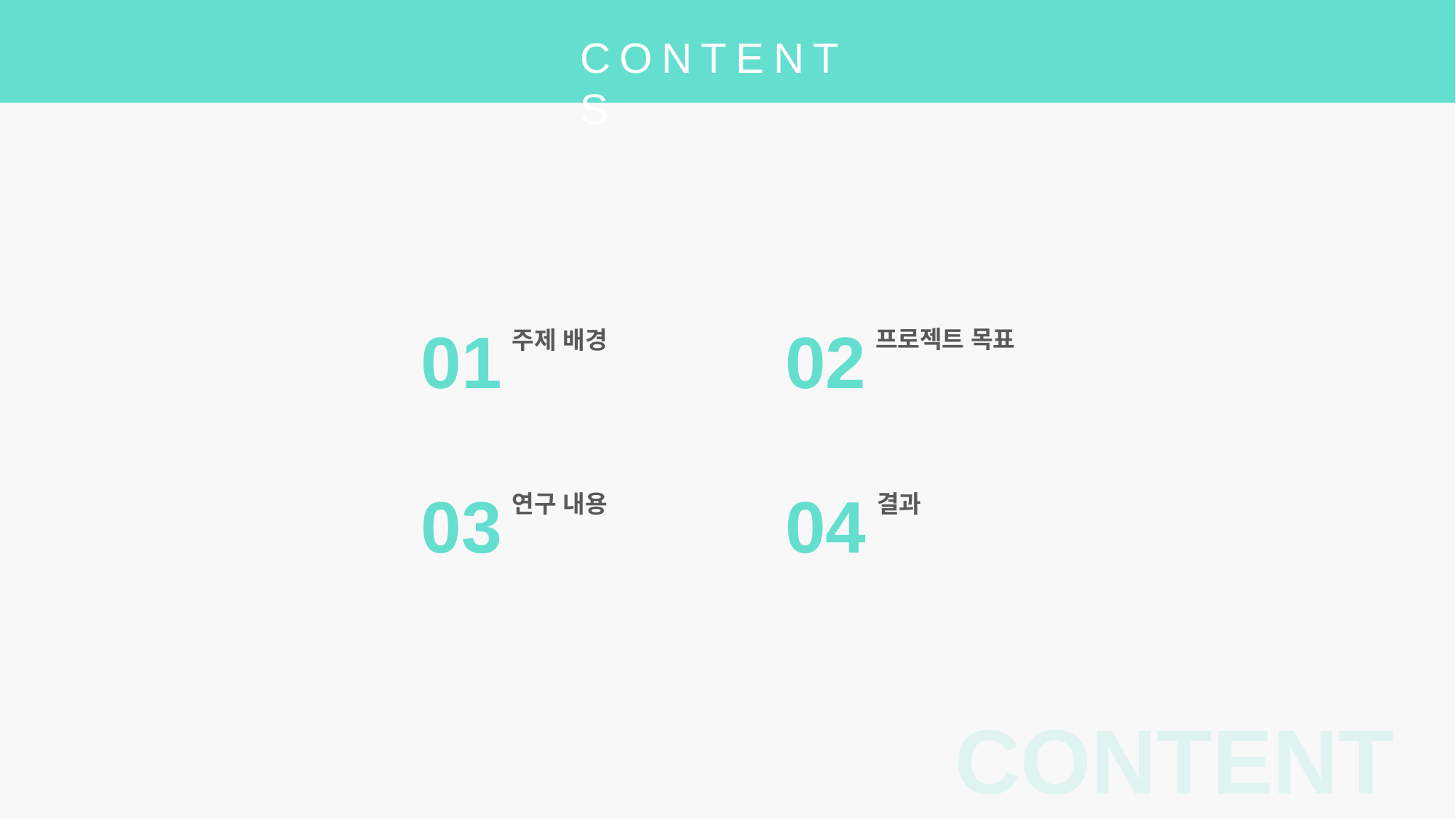

CONTENTS
01
주제 배경
02
프로젝트 목표
03
연구 내용
04
결과
CONTENTS